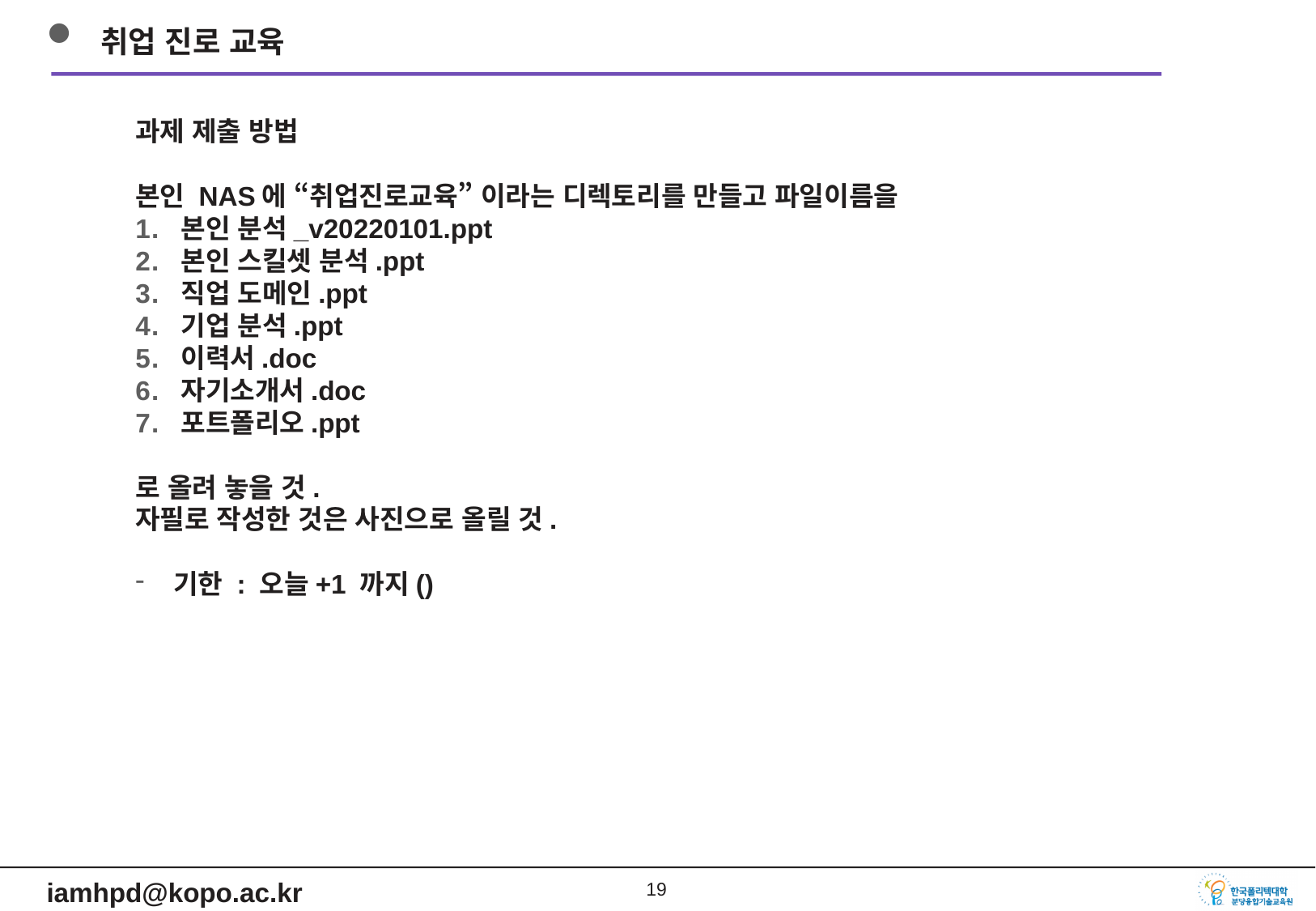

취업 진로 교육
과제 제출 방법

본인 NAS에 “취업진로교육” 이라는 디렉토리를 만들고 파일이름을
본인 분석_v20220101.ppt
본인 스킬셋 분석.ppt
직업 도메인.ppt
기업 분석.ppt
이력서.doc
자기소개서.doc
포트폴리오.ppt

로 올려 놓을 것.
자필로 작성한 것은 사진으로 올릴 것.

기한 : 오늘+1 까지()

19